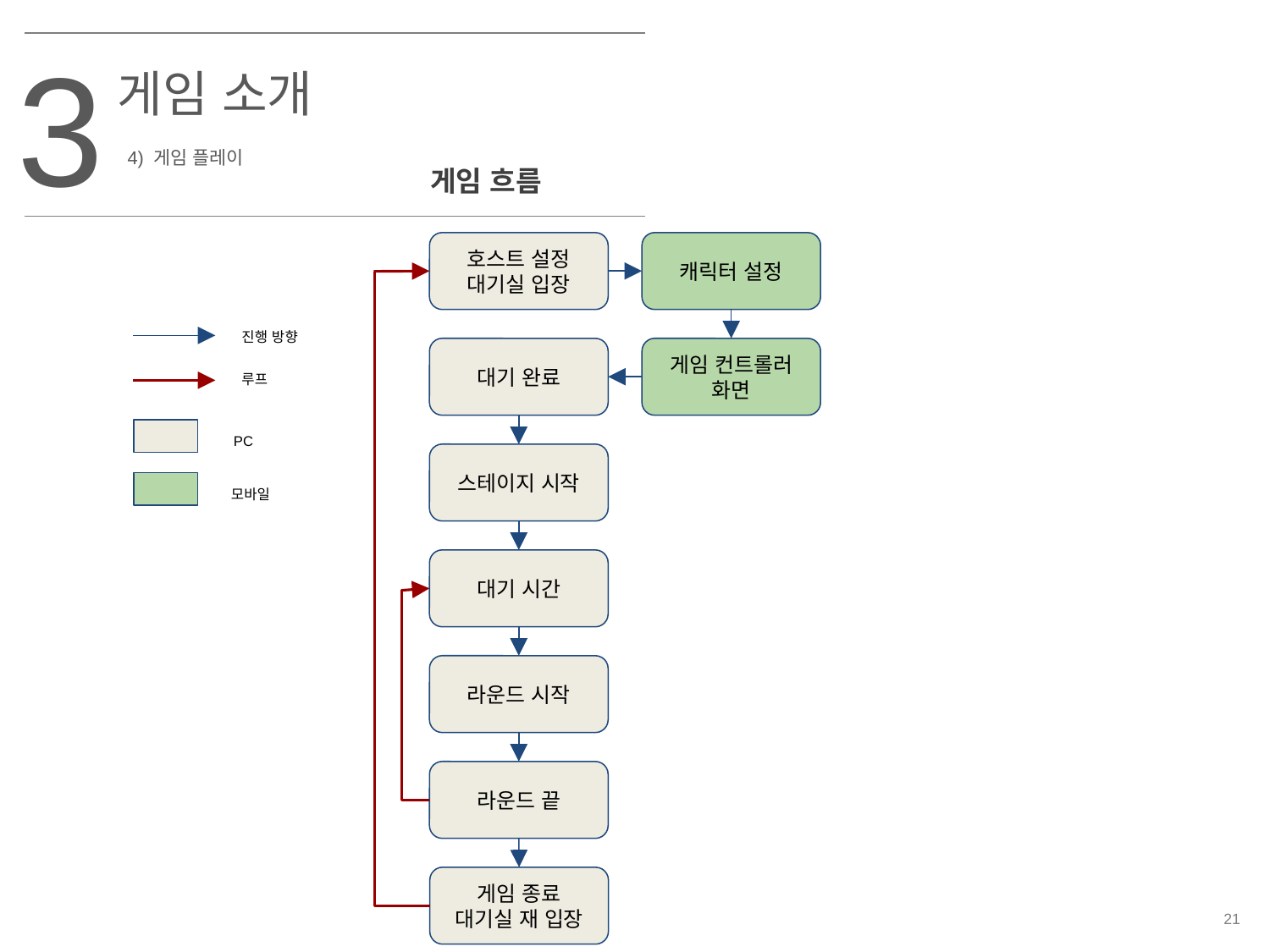

3
게임 소개
4) 게임 플레이
게임 흐름
호스트 설정
대기실 입장
캐릭터 설정
게임 컨트롤러
화면
대기 완료
스테이지 시작
대기 시간
라운드 시작
라운드 끝
게임 종료
대기실 재 입장
진행 방향
루프

PC

모바일